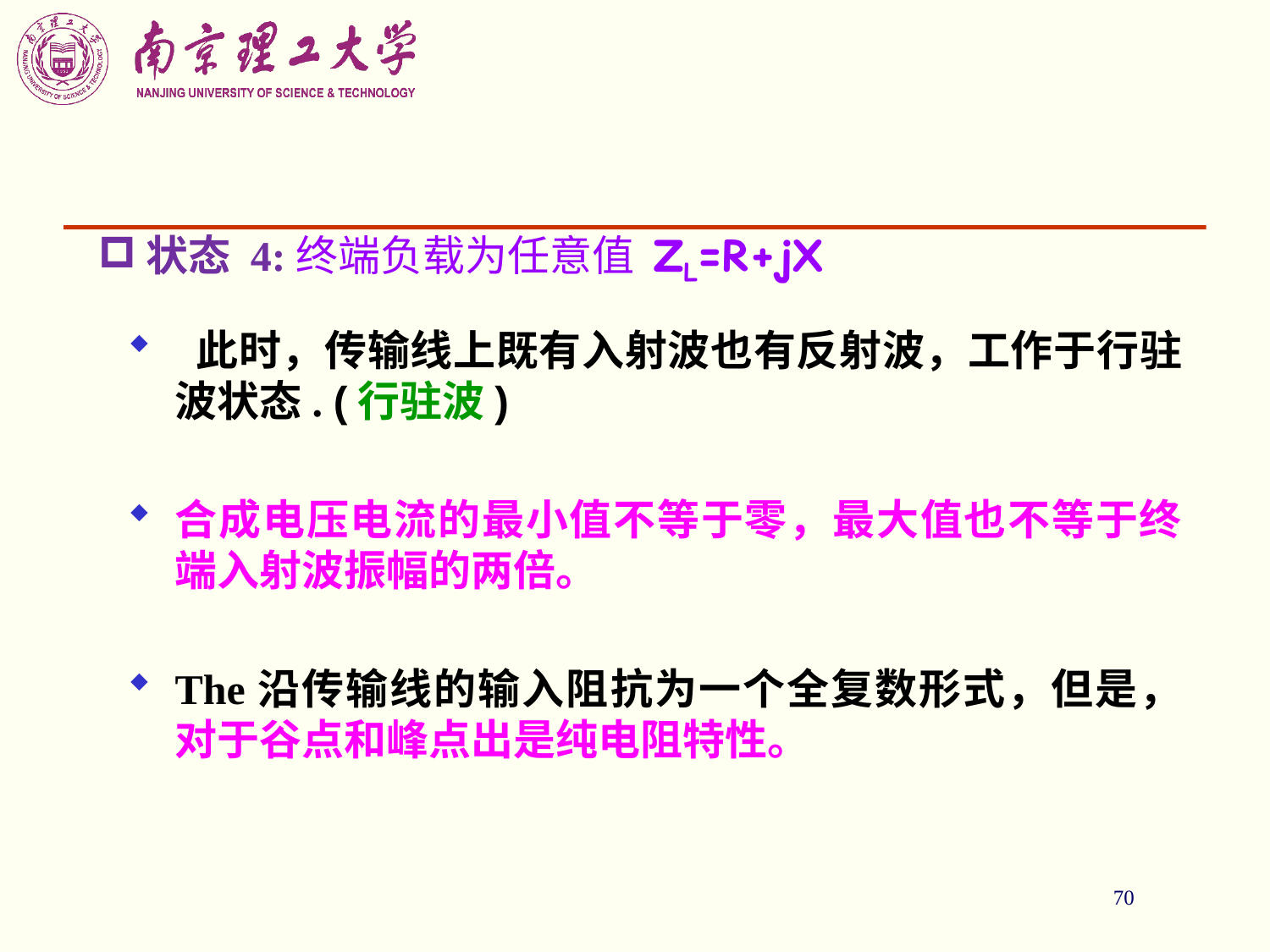

70
状态 4:终端负载为任意值 ZL=R+jX
 此时，传输线上既有入射波也有反射波，工作于行驻波状态. (行驻波)

合成电压电流的最小值不等于零，最大值也不等于终端入射波振幅的两倍。

The沿传输线的输入阻抗为一个全复数形式，但是， 对于谷点和峰点出是纯电阻特性。